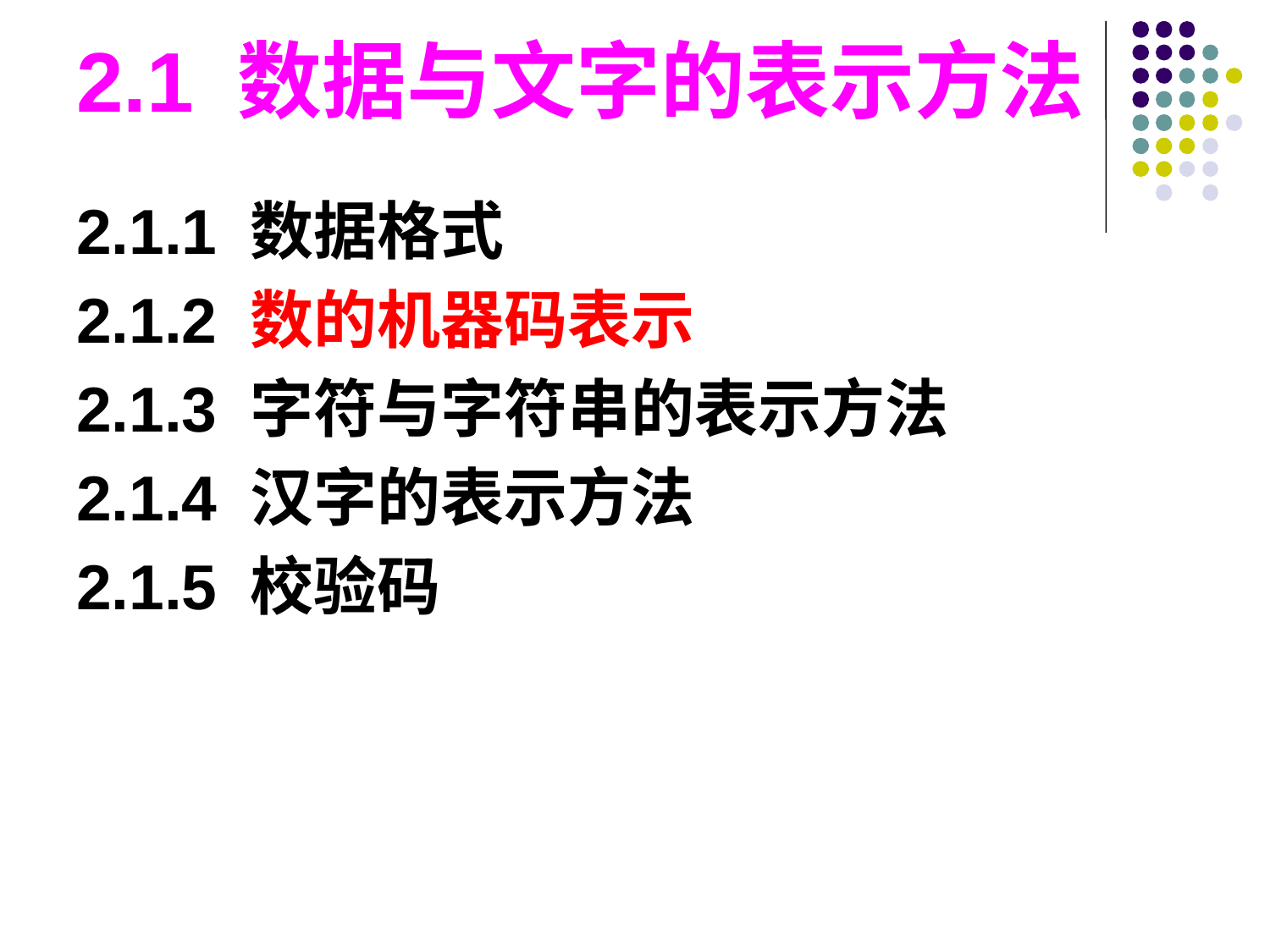

2.1 数据与文字的表示方法
2.1.1 数据格式
2.1.2 数的机器码表示
2.1.3 字符与字符串的表示方法
2.1.4 汉字的表示方法
2.1.5 校验码
#
3